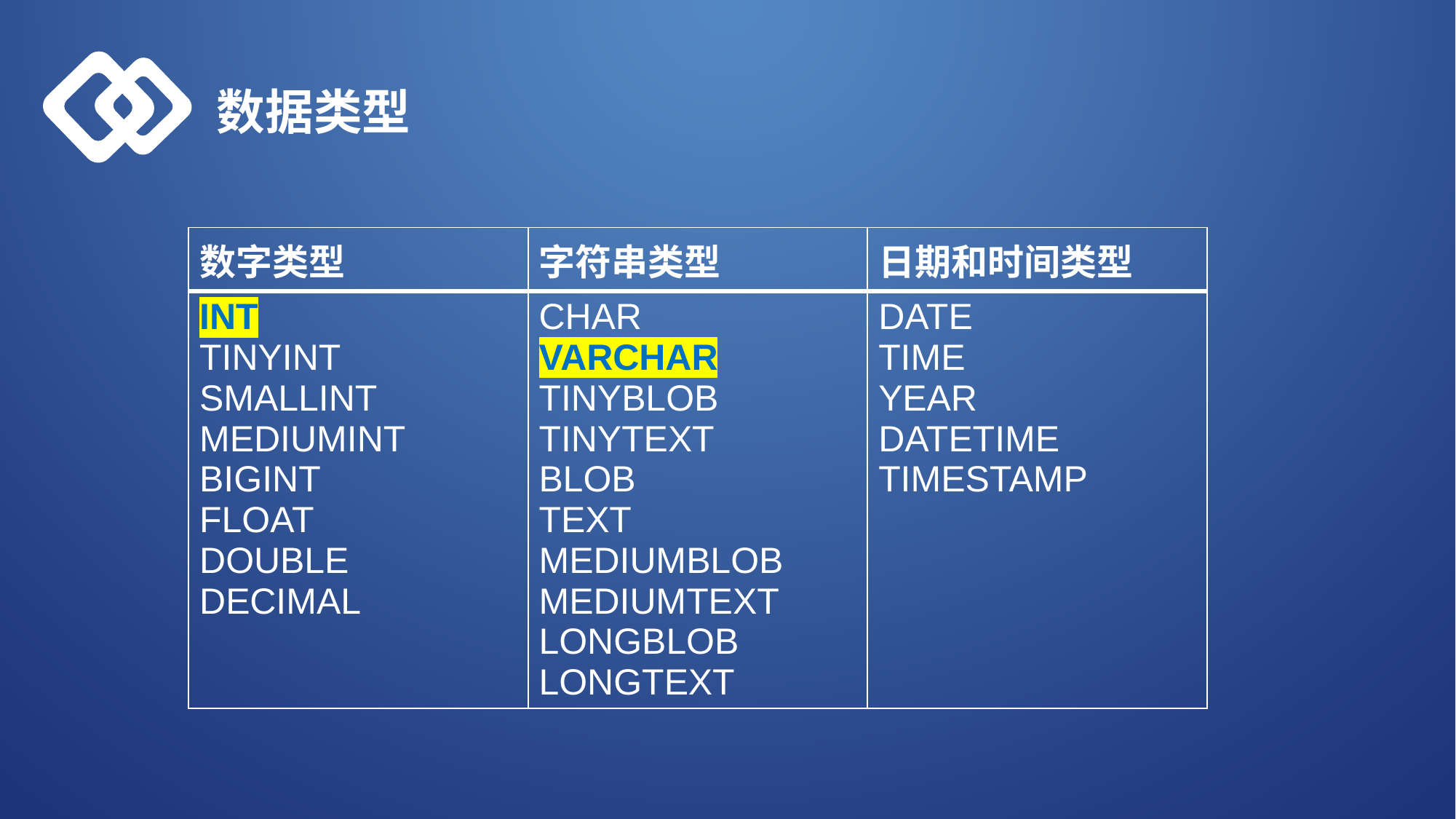

数据类型

| 数字类型 | 字符串类型 | 日期和时间类型 |
| --- | --- | --- |
| INT TINYINT SMALLINT MEDIUMINT BIGINT FLOAT DOUBLE DECIMAL | CHAR VARCHAR TINYBLOB TINYTEXT BLOB TEXT MEDIUMBLOB MEDIUMTEXT LONGBLOB LONGTEXT | DATE TIME YEAR DATETIME TIMESTAMP |